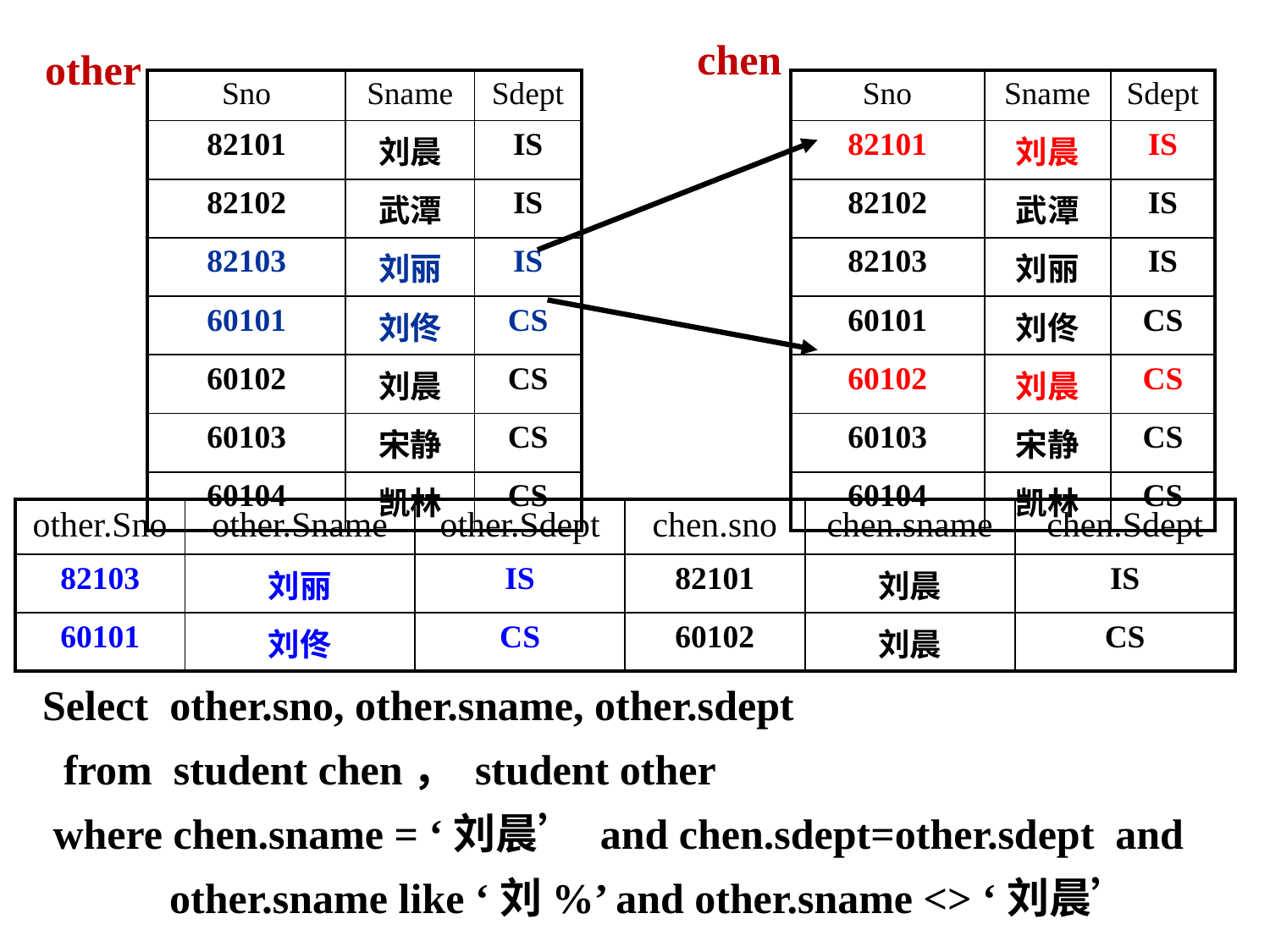

chen
other
| Sno | Sname | Sdept |
| --- | --- | --- |
| 82101 | 刘晨 | IS |
| 82102 | 武潭 | IS |
| 82103 | 刘丽 | IS |
| 60101 | 刘佟 | CS |
| 60102 | 刘晨 | CS |
| 60103 | 宋静 | CS |
| 60104 | 凯林 | CS |
| Sno | Sname | Sdept |
| --- | --- | --- |
| 82101 | 刘晨 | IS |
| 82102 | 武潭 | IS |
| 82103 | 刘丽 | IS |
| 60101 | 刘佟 | CS |
| 60102 | 刘晨 | CS |
| 60103 | 宋静 | CS |
| 60104 | 凯林 | CS |

| other.Sno | other.Sname | other.Sdept | chen.sno | chen.sname | chen.Sdept |
| --- | --- | --- | --- | --- | --- |
| 82103 | 刘丽 | IS | 82101 | 刘晨 | IS |
| 60101 | 刘佟 | CS | 60102 | 刘晨 | CS |
Select  other.sno, other.sname, other.sdept
  from  student chen， student other
 where chen.sname = ‘刘晨’ and chen.sdept=other.sdept  and
            other.sname like ‘刘%’ and other.sname <> ‘刘晨’